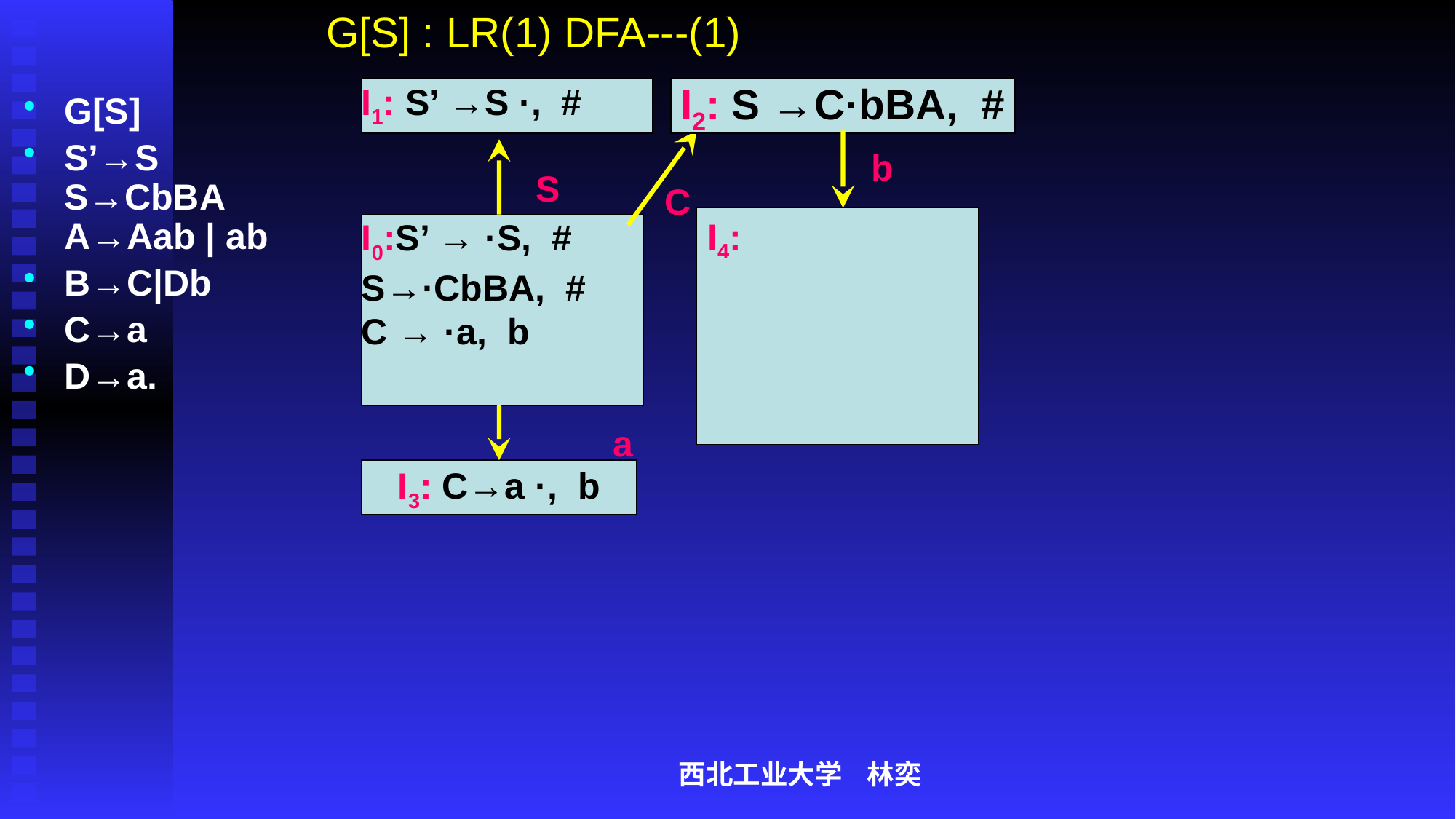

# G[S] : LR(1) DFA---(1)
I1: S’ →S ·,  #

I1:
I2: S →C·bBA,  #
I2:
G[S]
S’→S  S→CbBA   A→Aab | ab
B→C|Db
C→a
D→a.

b
S
C
I4:
I0:S’ → ·S,  #
S→·CbBA,  #
C → ·a,  b

a
I3: C→a ·,  b
西北工业大学    林奕
98